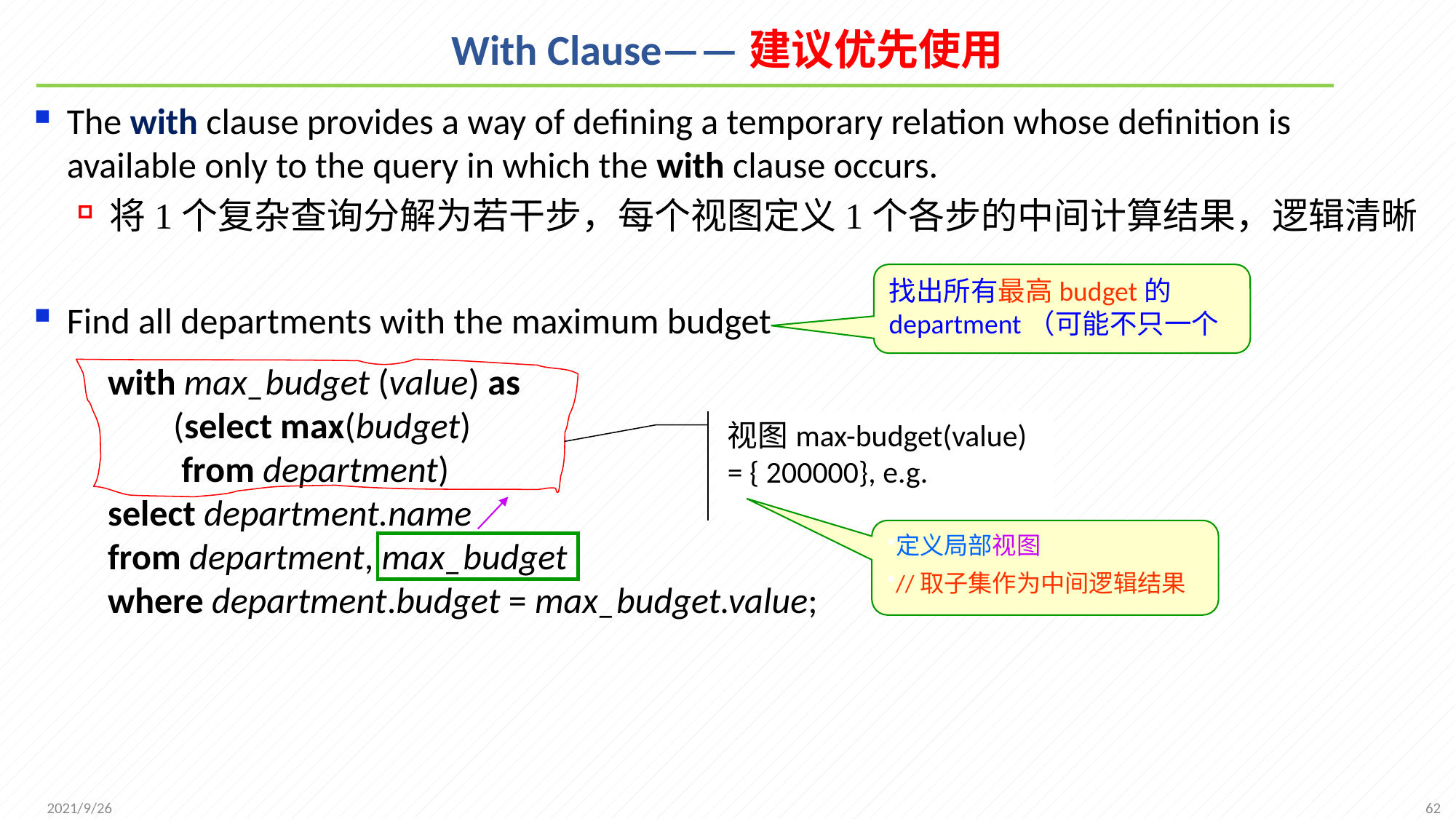

# With Clause——建议优先使用
The with clause provides a way of defining a temporary relation whose definition is available only to the query in which the with clause occurs.
将1个复杂查询分解为若干步，每个视图定义1个各步的中间计算结果，逻辑清晰

Find all departments with the maximum budget
     with max_budget (value) as
             (select max(budget)
              from department)
     select department.name
     from department, max_budget
     where department.budget = max_budget.value;

找出所有最高budget的department（可能不只一个

视图max-budget(value) = { 200000}, e.g.

定义局部视图
//取子集作为中间逻辑结果

62
2021/9/26